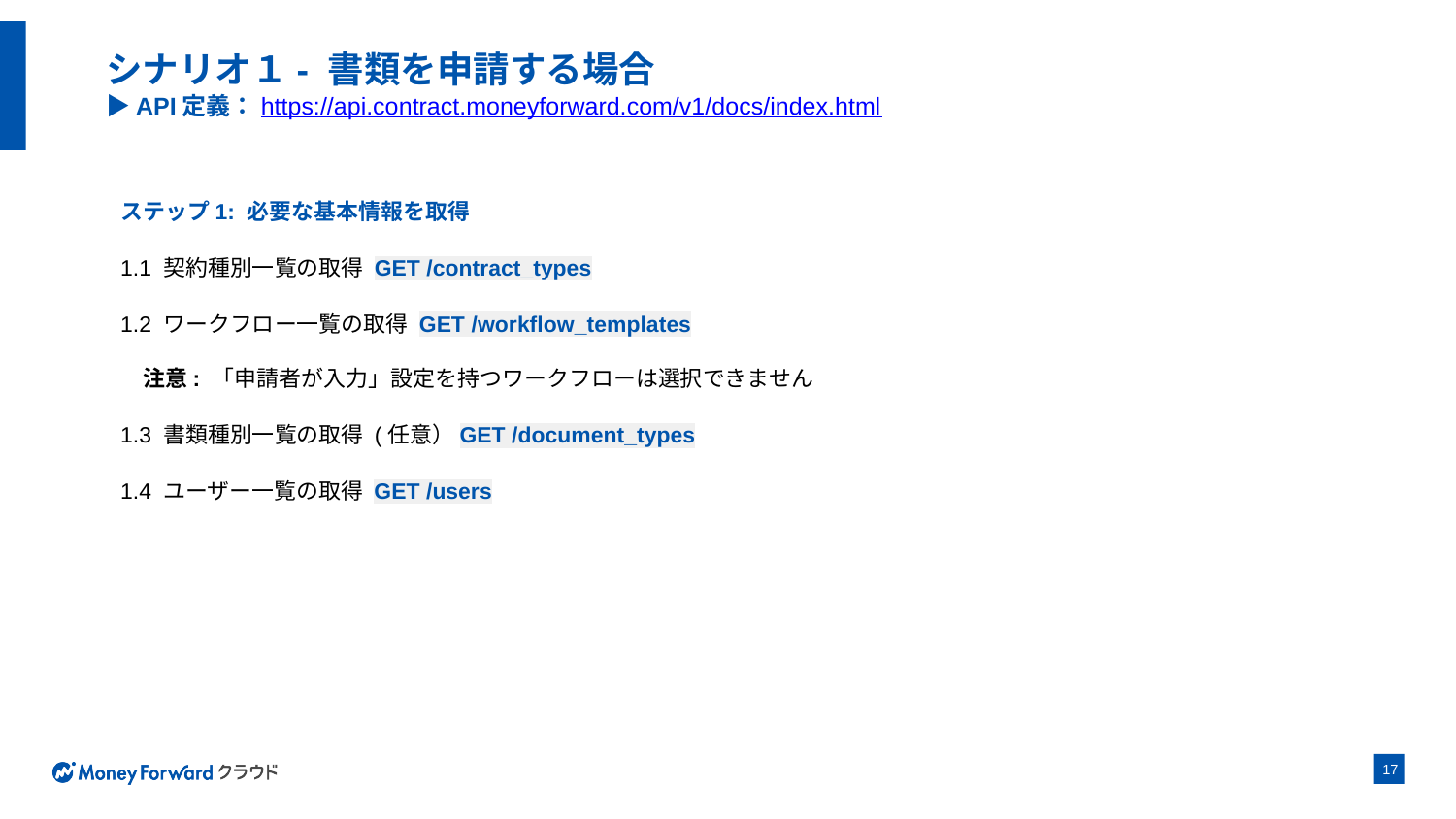

# シナリオ１- 書類を申請する場合 ▶API定義：https://api.contract.moneyforward.com/v1/docs/index.html
ステップ1: 必要な基本情報を取得
1.1 契約種別一覧の取得 GET /contract_types
1.2 ワークフロー一覧の取得 GET /workflow_templates
注意: 「申請者が入力」設定を持つワークフローは選択できません
1.3 書類種別一覧の取得 (任意）GET /document_types
1.4 ユーザー一覧の取得 GET /users

17